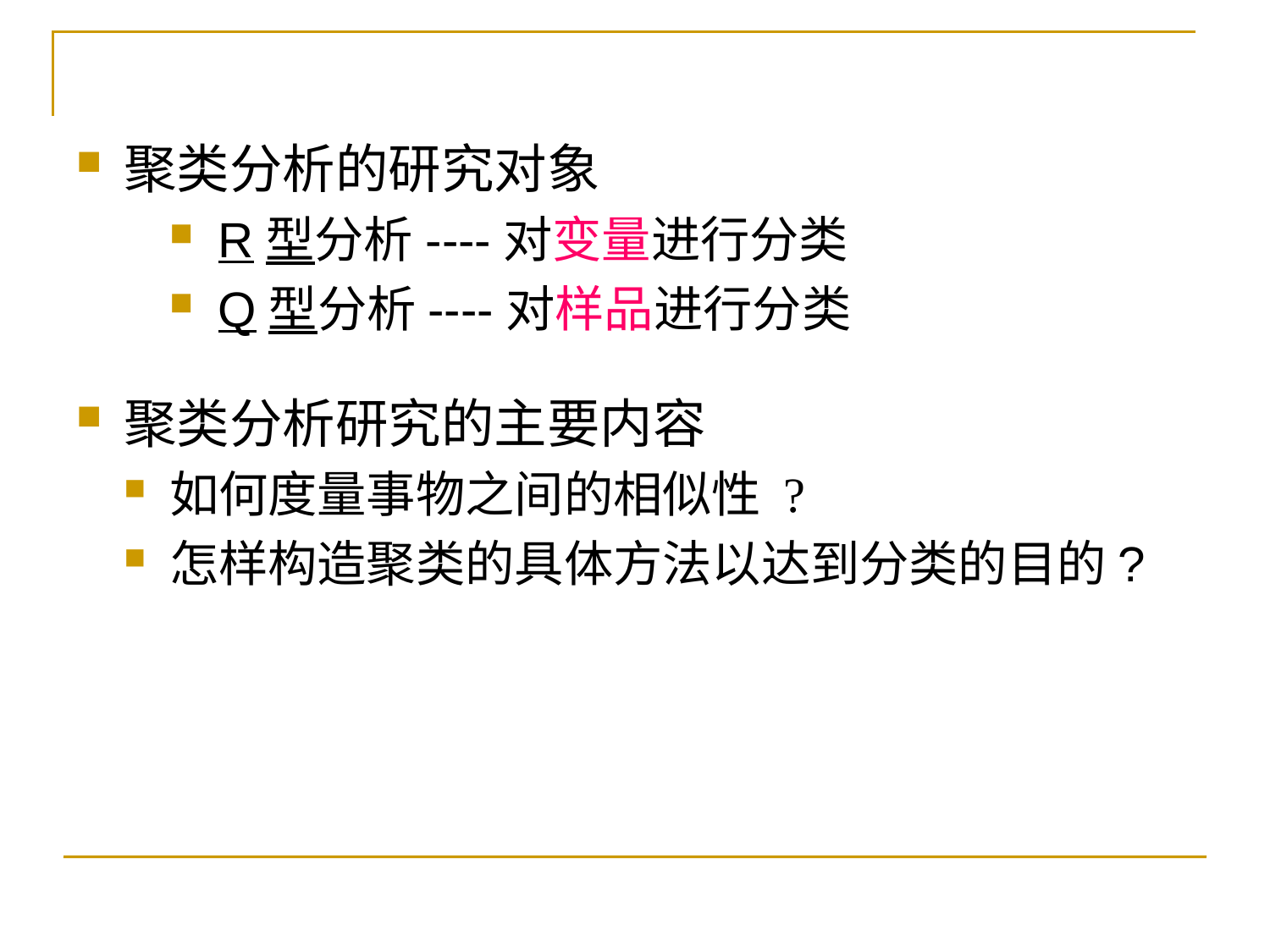

聚类分析的研究对象
R型分析----对变量进行分类
Q型分析----对样品进行分类
聚类分析研究的主要内容
如何度量事物之间的相似性 ?
怎样构造聚类的具体方法以达到分类的目的?